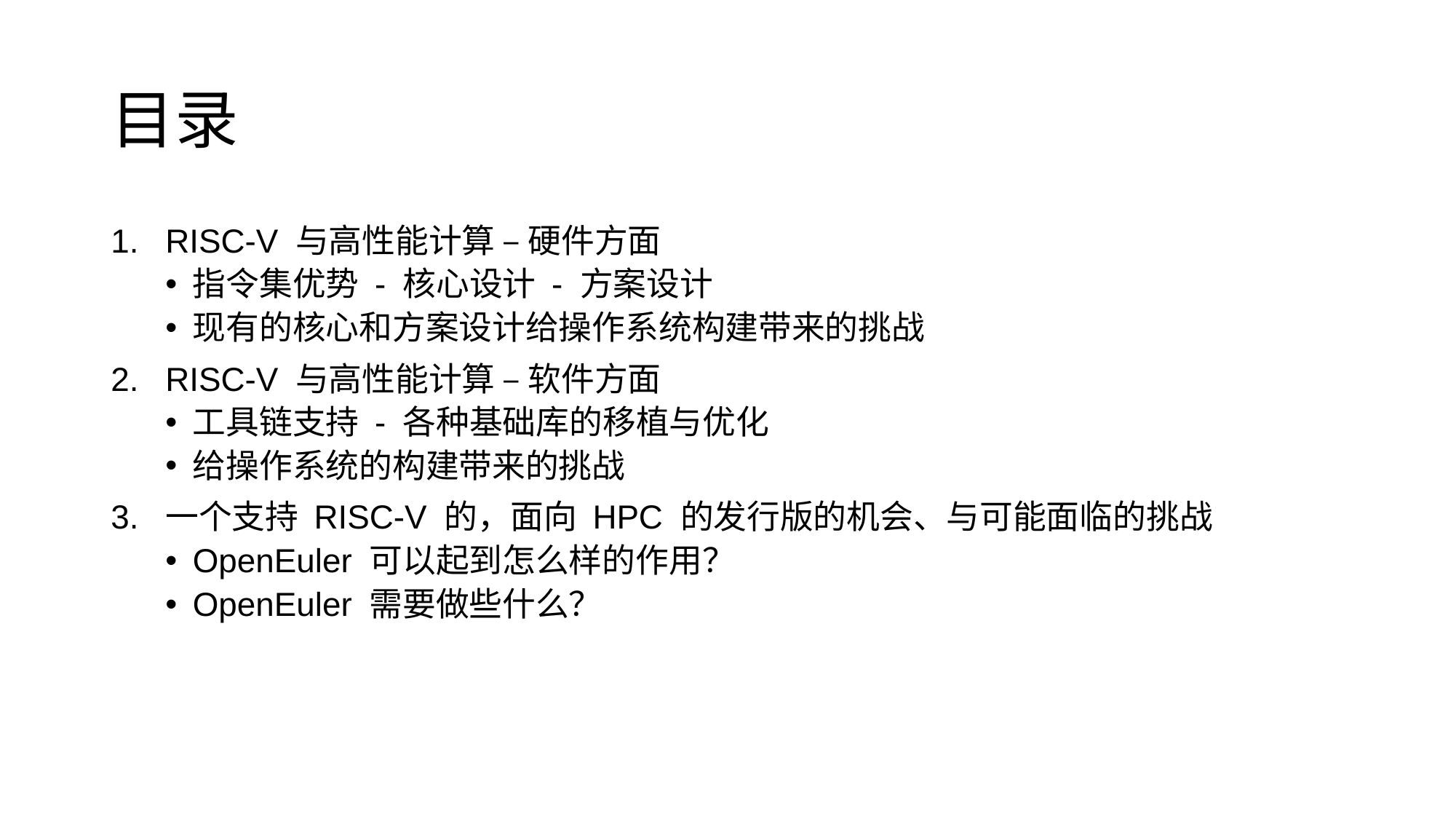

# 目录
RISC-V 与高性能计算 – 硬件方面
指令集优势 - 核心设计 - 方案设计
现有的核心和方案设计给操作系统构建带来的挑战
RISC-V 与高性能计算 – 软件方面
工具链支持 - 各种基础库的移植与优化
给操作系统的构建带来的挑战
一个支持 RISC-V 的，面向 HPC 的发行版的机会、与可能面临的挑战
OpenEuler 可以起到怎么样的作用？
OpenEuler 需要做些什么？